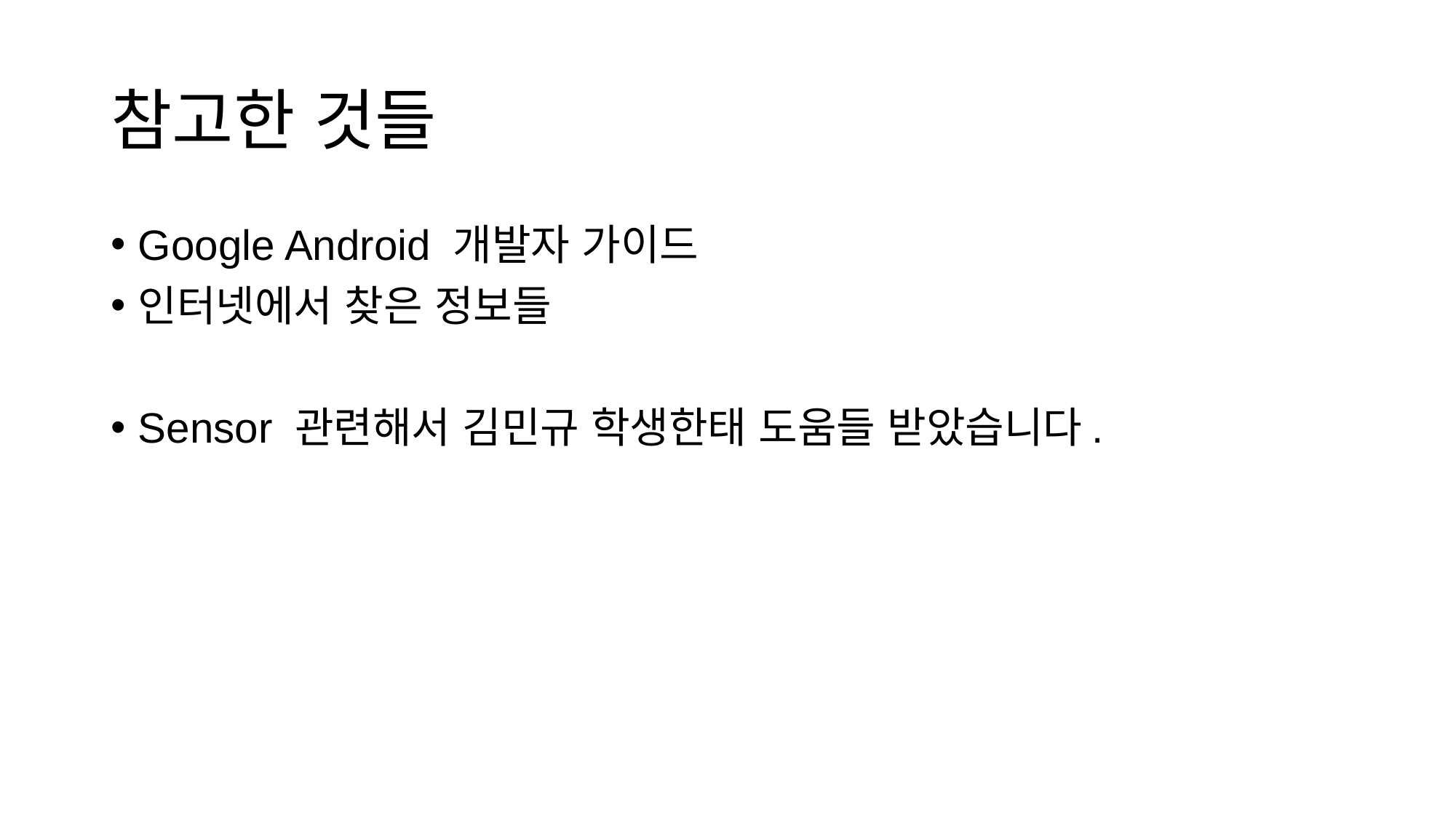

# 참고한 것들
Google Android 개발자 가이드
인터넷에서 찾은 정보들

Sensor 관련해서 김민규 학생한태 도움들 받았습니다.